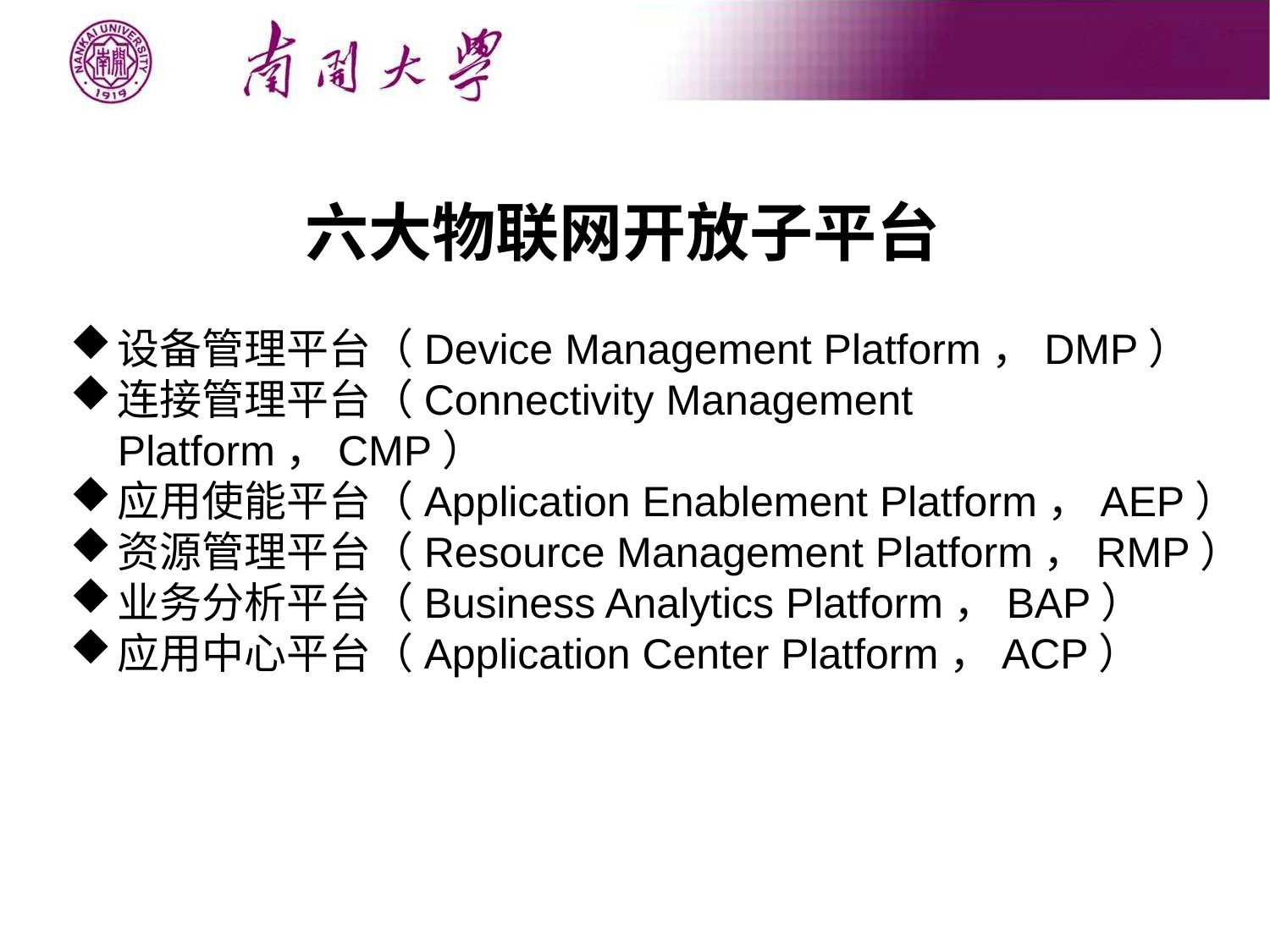

六大物联网开放子平台
设备管理平台（Device Management Platform，DMP）
连接管理平台（Connectivity Management Platform，CMP）
应用使能平台（Application Enablement Platform，AEP）
资源管理平台（Resource Management Platform，RMP）
业务分析平台（Business Analytics Platform，BAP）
应用中心平台（Application Center Platform，ACP）